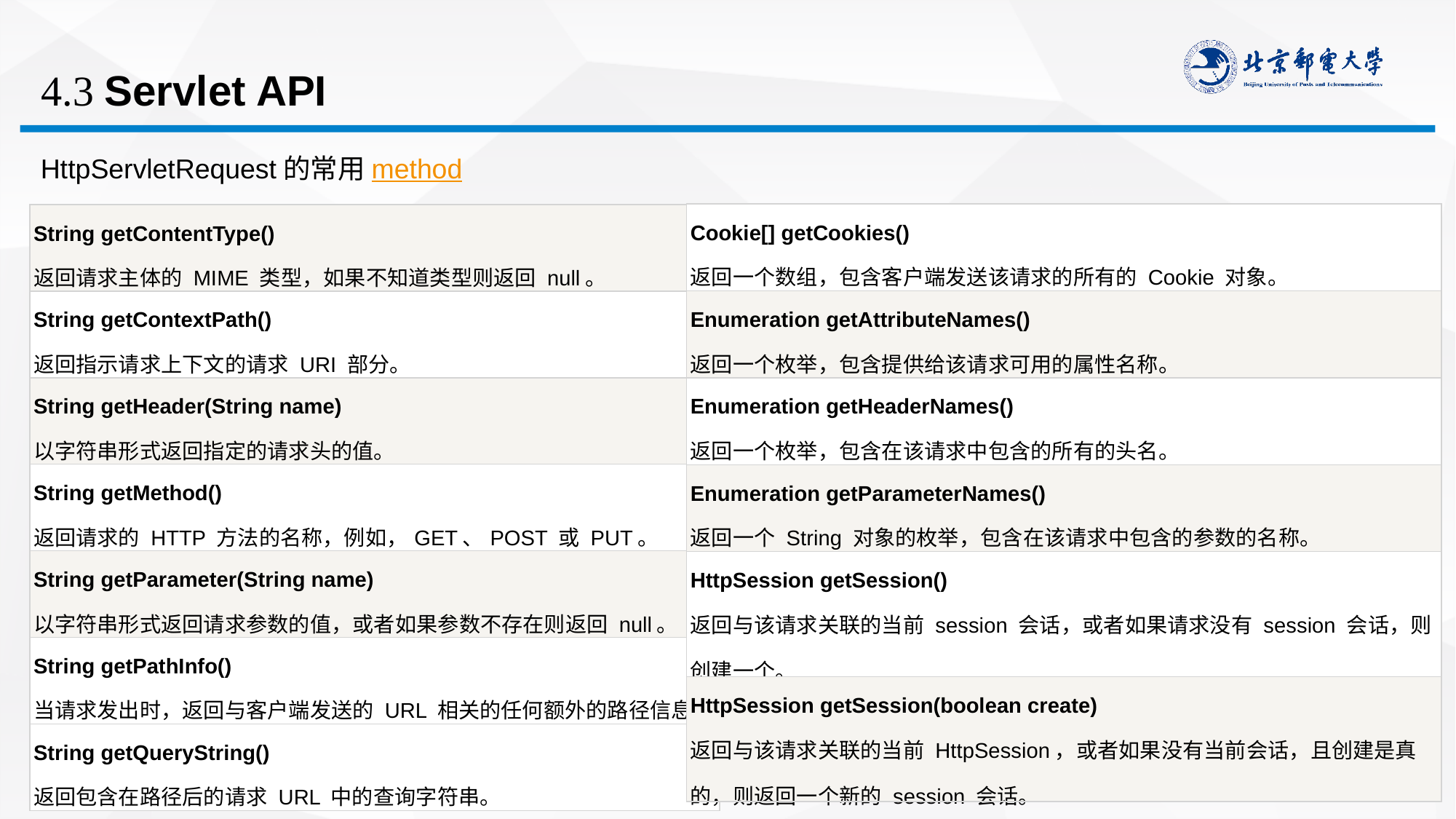

# 4.3 Servlet API
HttpServletRequest的常用method
| Cookie[] getCookies() 返回一个数组，包含客户端发送该请求的所有的 Cookie 对象。 |
| --- |
| Enumeration getAttributeNames() 返回一个枚举，包含提供给该请求可用的属性名称。 |
| Enumeration getHeaderNames() 返回一个枚举，包含在该请求中包含的所有的头名。 |
| Enumeration getParameterNames() 返回一个 String 对象的枚举，包含在该请求中包含的参数的名称。 |
| HttpSession getSession() 返回与该请求关联的当前 session 会话，或者如果请求没有 session 会话，则创建一个。 |
| HttpSession getSession(boolean create) 返回与该请求关联的当前 HttpSession，或者如果没有当前会话，且创建是真的，则返回一个新的 session 会话。 |
| String getContentType() 返回请求主体的 MIME 类型，如果不知道类型则返回 null。 |
| --- |
| String getContextPath() 返回指示请求上下文的请求 URI 部分。 |
| String getHeader(String name) 以字符串形式返回指定的请求头的值。 |
| String getMethod() 返回请求的 HTTP 方法的名称，例如，GET、POST 或 PUT。 |
| String getParameter(String name) 以字符串形式返回请求参数的值，或者如果参数不存在则返回 null。 |
| String getPathInfo() 当请求发出时，返回与客户端发送的 URL 相关的任何额外的路径信息。 |
| String getQueryString() 返回包含在路径后的请求 URL 中的查询字符串。 |